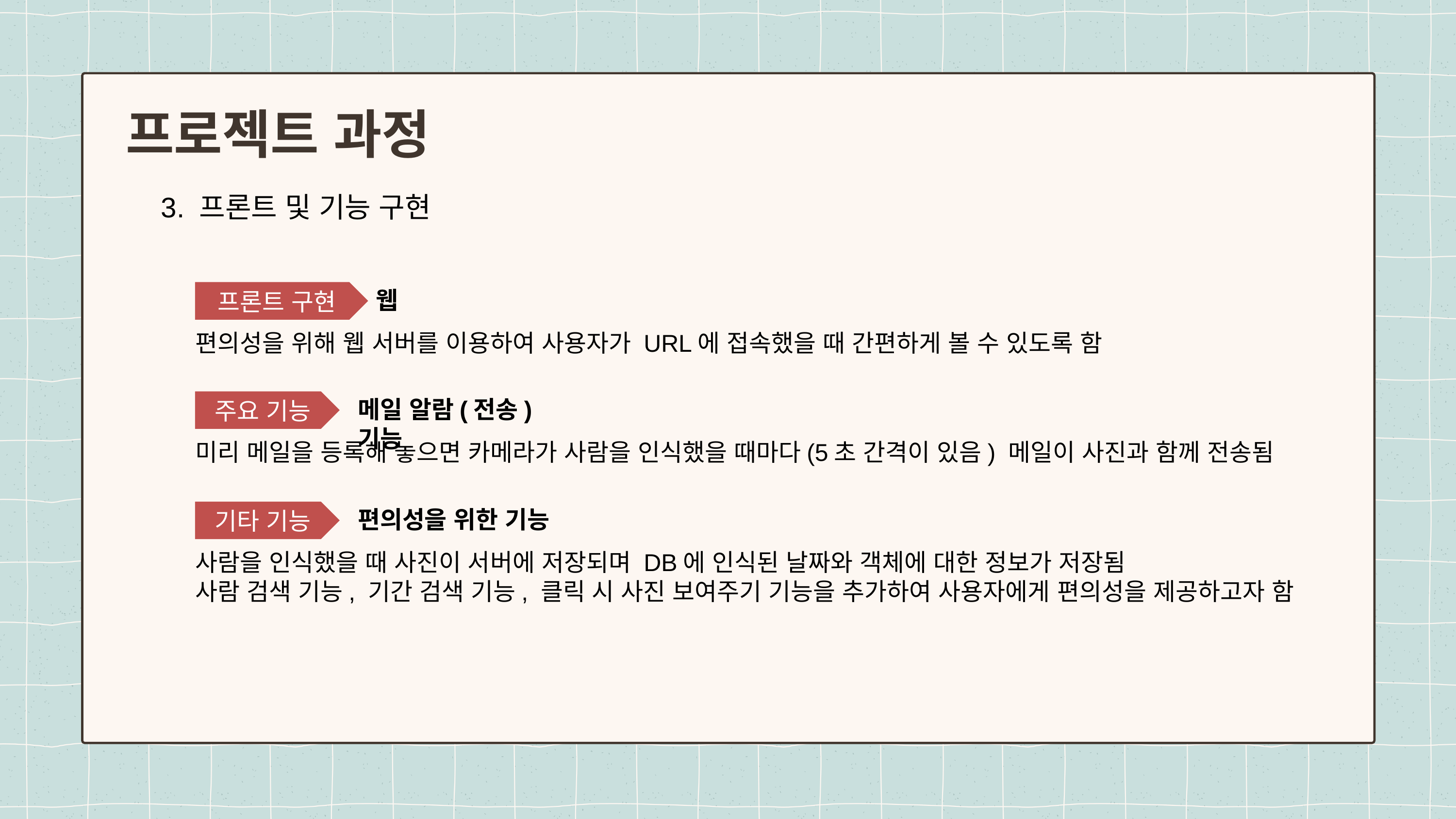

프로젝트 과정
3. 프론트 및 기능 구현
웹
프론트 구현
편의성을 위해 웹 서버를 이용하여 사용자가 URL에 접속했을 때 간편하게 볼 수 있도록 함
메일 알람(전송) 기능
주요 기능
미리 메일을 등록해 놓으면 카메라가 사람을 인식했을 때마다(5초 간격이 있음) 메일이 사진과 함께 전송됨
편의성을 위한 기능
기타 기능
사람을 인식했을 때 사진이 서버에 저장되며 DB에 인식된 날짜와 객체에 대한 정보가 저장됨
사람 검색 기능, 기간 검색 기능, 클릭 시 사진 보여주기 기능을 추가하여 사용자에게 편의성을 제공하고자 함